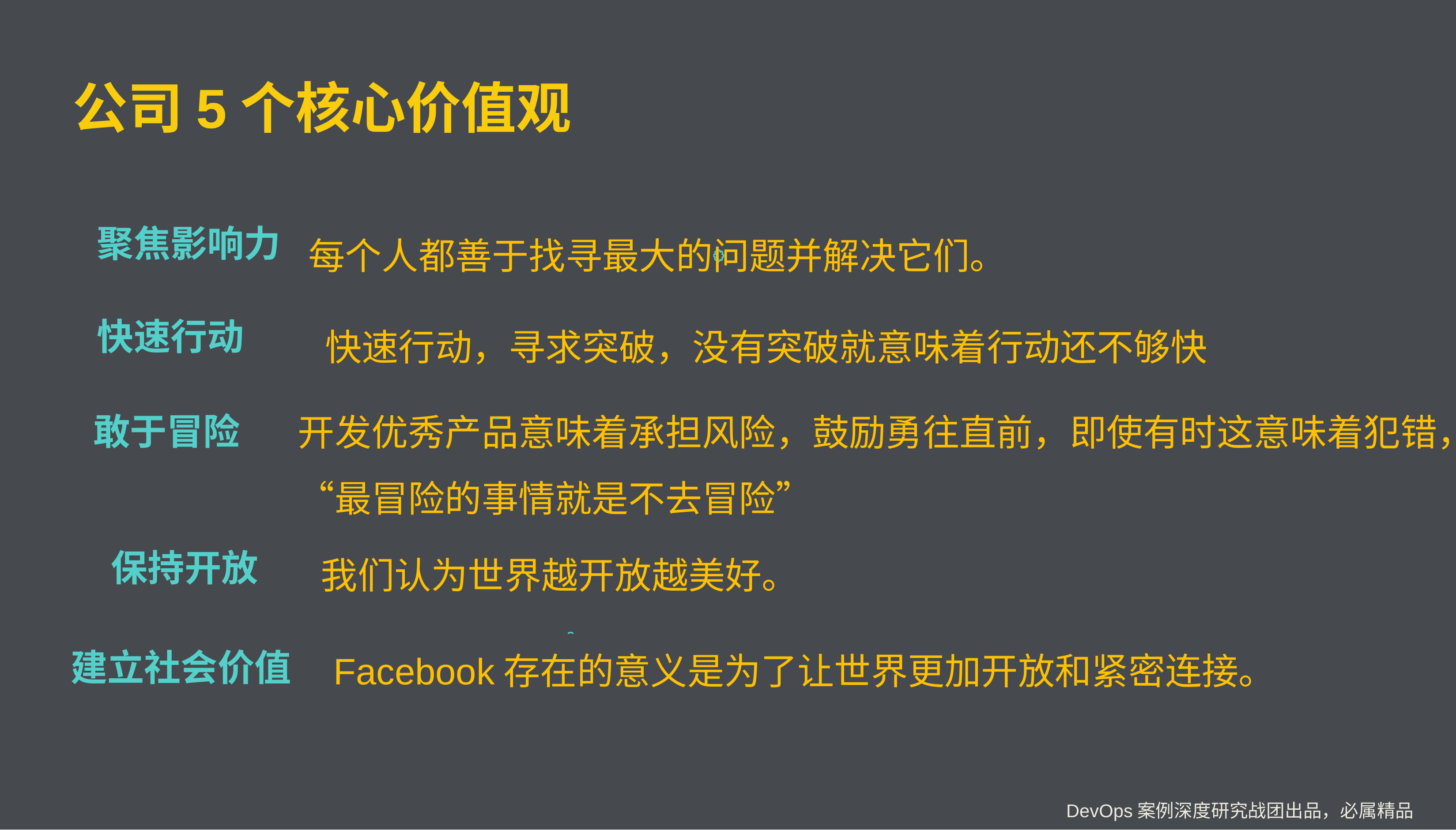

# 公司5个核心价值观
每个人都善于找寻最大的问题并解决它们。
聚焦影响力

快速行动，寻求突破，没有突破就意味着行动还不够快
快速行动
开发优秀产品意味着承担风险，鼓励勇往直前，即使有时这意味着犯错，“最冒险的事情就是不去冒险”
敢于冒险

Facebook存在的意义是为了让世界更加开放和紧密连接。
建立社会价值
我们认为世界越开放越美好。
保持开放